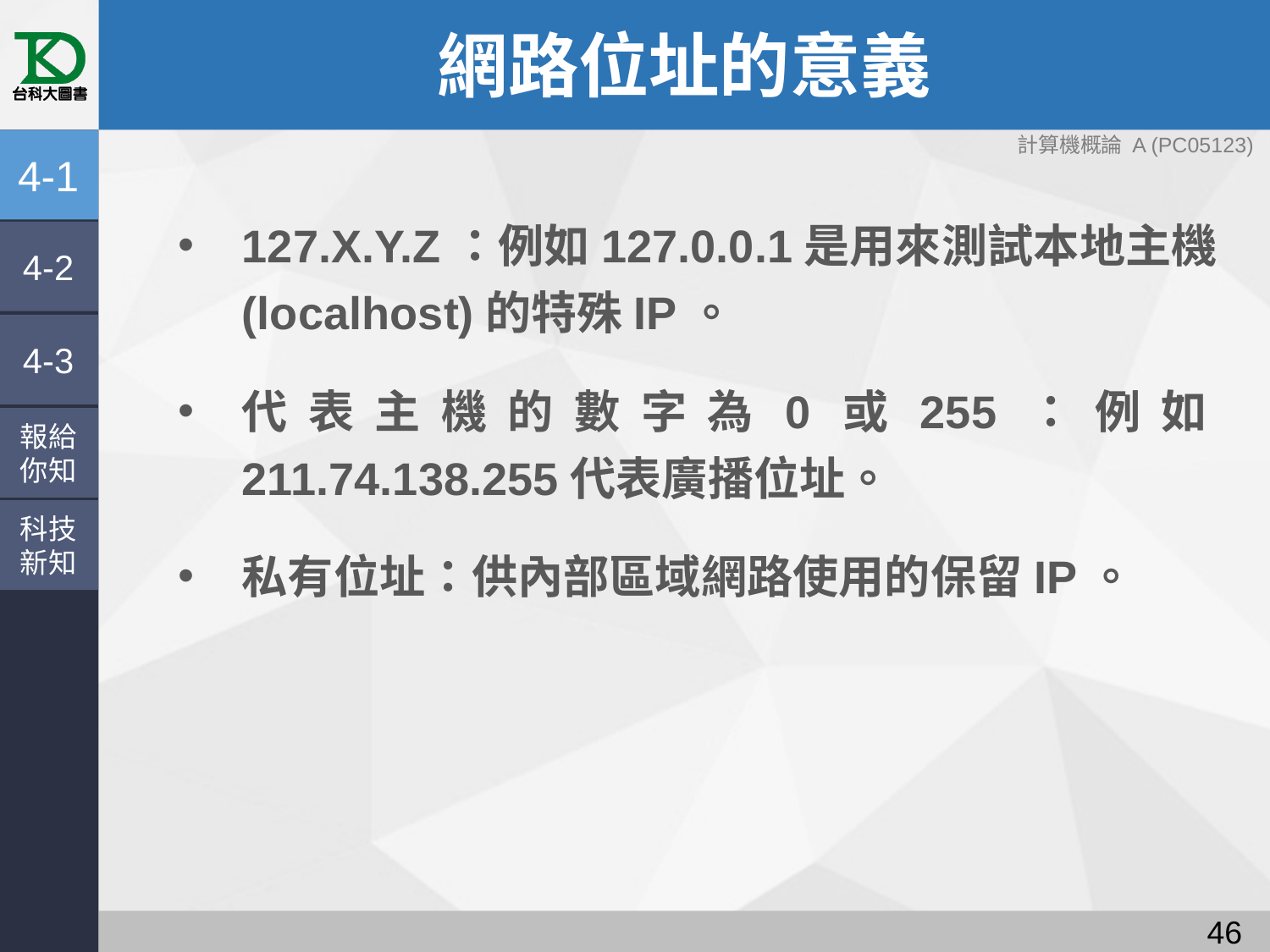

# 網路位址的意義
4-1
127.X.Y.Z：例如127.0.0.1是用來測試本地主機(localhost)的特殊IP。
代表主機的數字為0或255：例如211.74.138.255代表廣播位址。
私有位址：供內部區域網路使用的保留IP。
4-2
4-3
報給
你知
科技
新知
46